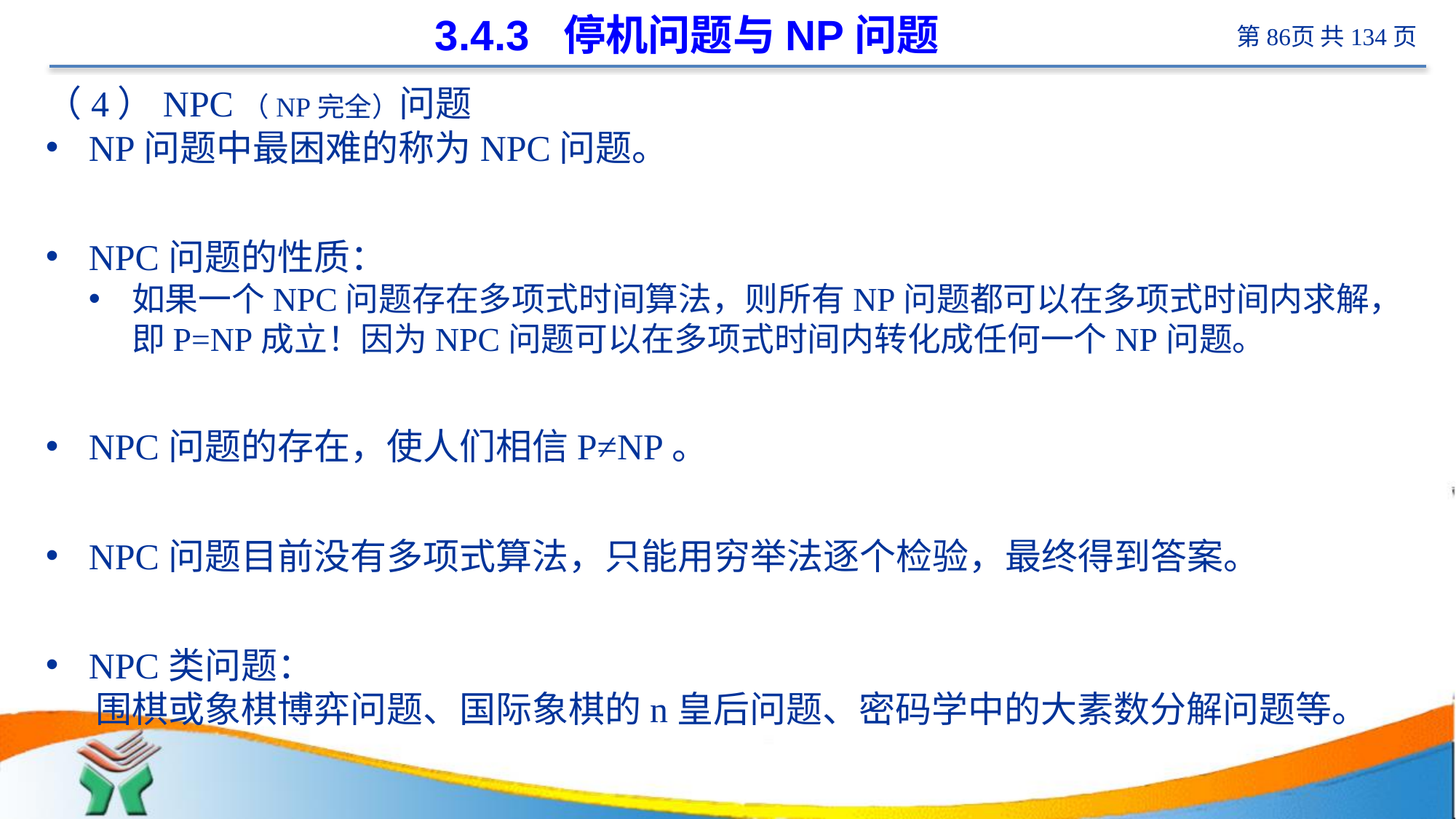

# 3.4.3  停机问题与NP问题
（4）NPC（NP完全）问题
NP问题中最困难的称为NPC问题。

NPC问题的性质：
如果一个NPC问题存在多项式时间算法，则所有NP问题都可以在多项式时间内求解，即P=NP成立！因为NPC问题可以在多项式时间内转化成任何一个NP问题。

NPC问题的存在，使人们相信P≠NP。

NPC问题目前没有多项式算法，只能用穷举法逐个检验，最终得到答案。

NPC类问题：
     围棋或象棋博弈问题、国际象棋的n皇后问题、密码学中的大素数分解问题等。